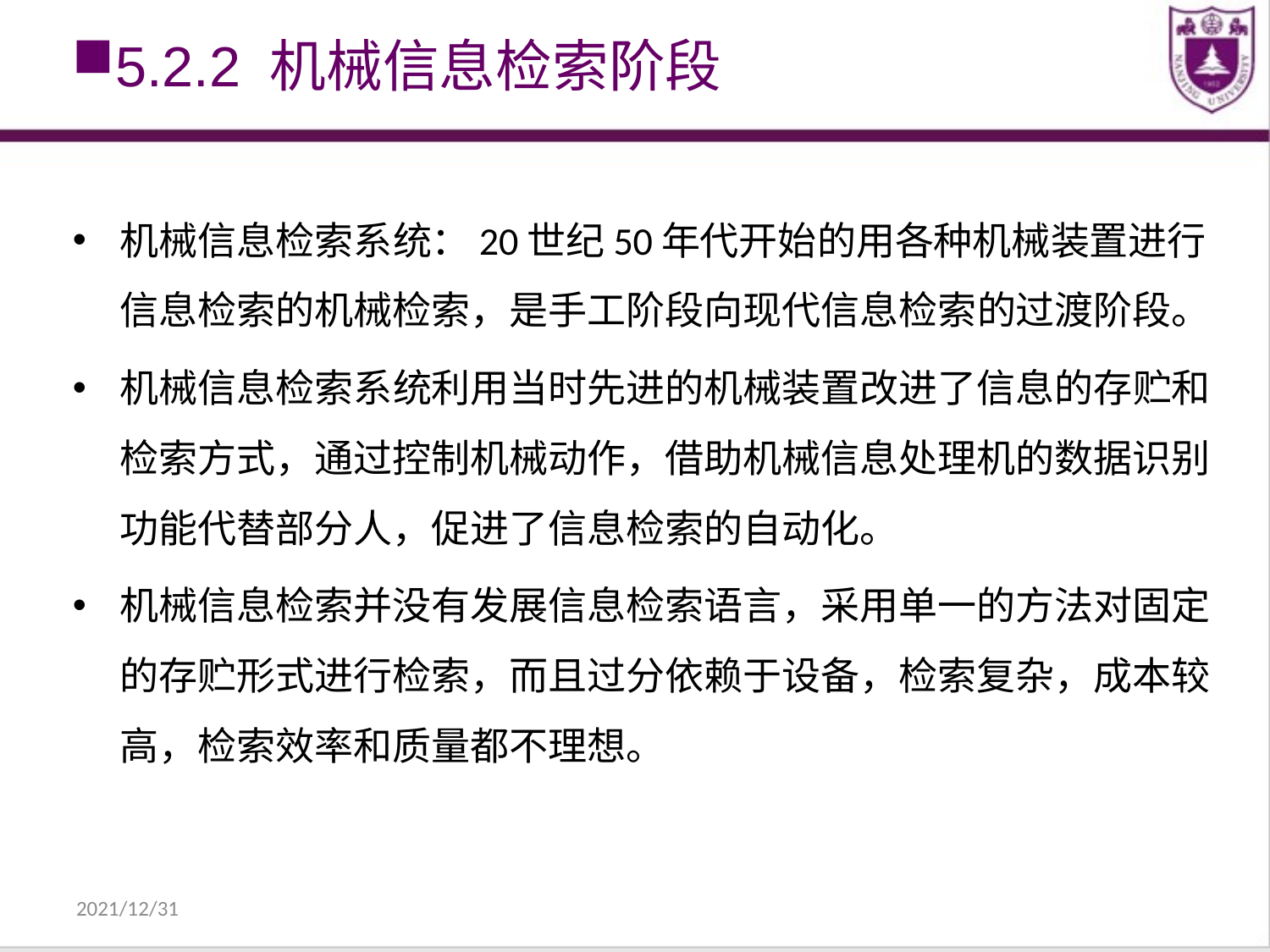

5.2.2 机械信息检索阶段
机械信息检索系统：20世纪50年代开始的用各种机械装置进行信息检索的机械检索，是手工阶段向现代信息检索的过渡阶段。
机械信息检索系统利用当时先进的机械装置改进了信息的存贮和检索方式，通过控制机械动作，借助机械信息处理机的数据识别功能代替部分人，促进了信息检索的自动化。
机械信息检索并没有发展信息检索语言，采用单一的方法对固定的存贮形式进行检索，而且过分依赖于设备，检索复杂，成本较高，检索效率和质量都不理想。
2021/12/31